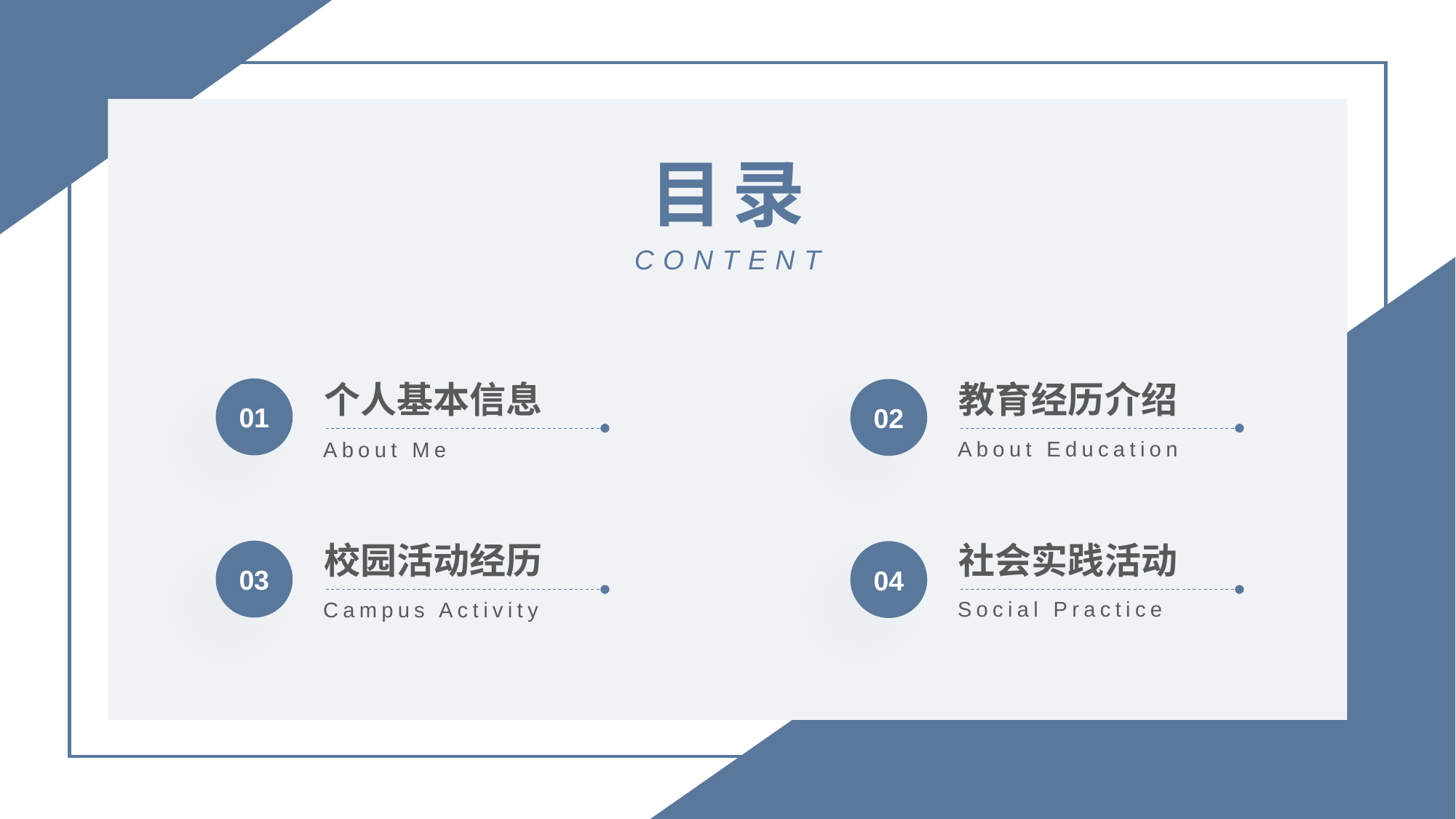

CONTENT
目录
个人基本信息
01
About Me
教育经历介绍
02
About Education
校园活动经历
03
Campus Activity
社会实践活动
04
Social Practice